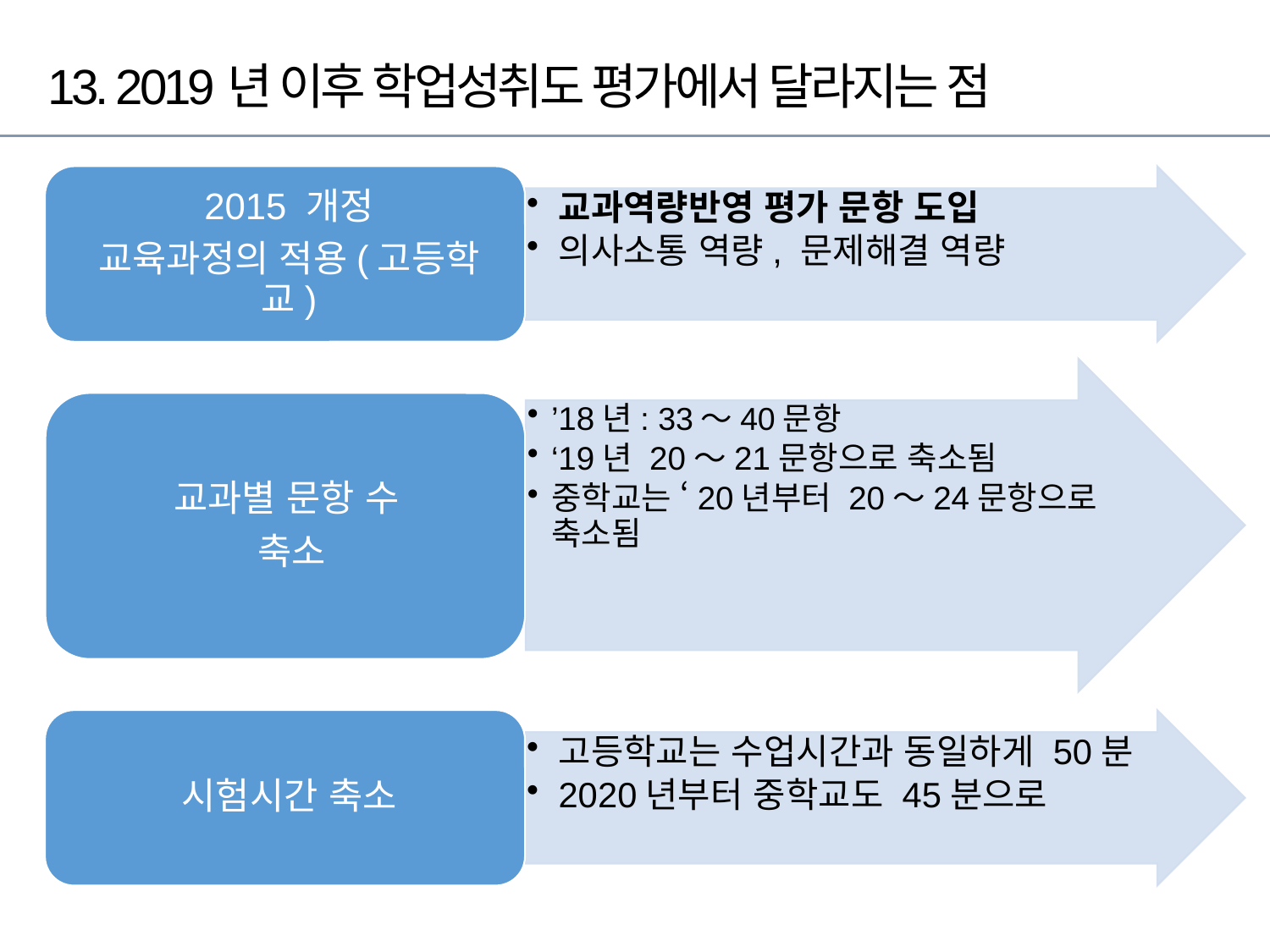

13. 2019년 이후 학업성취도 평가에서 달라지는 점
교과역량반영 평가 문항 도입
의사소통 역량, 문제해결 역량
2015 개정
교육과정의 적용(고등학교)
’18년: 33～40문항
‘19년 20～21문항으로 축소됨
중학교는 ‘20년부터 20～24문항으로 축소됨
교과별 문항 수
축소
고등학교는 수업시간과 동일하게 50분
2020년부터 중학교도 45분으로
시험시간 축소